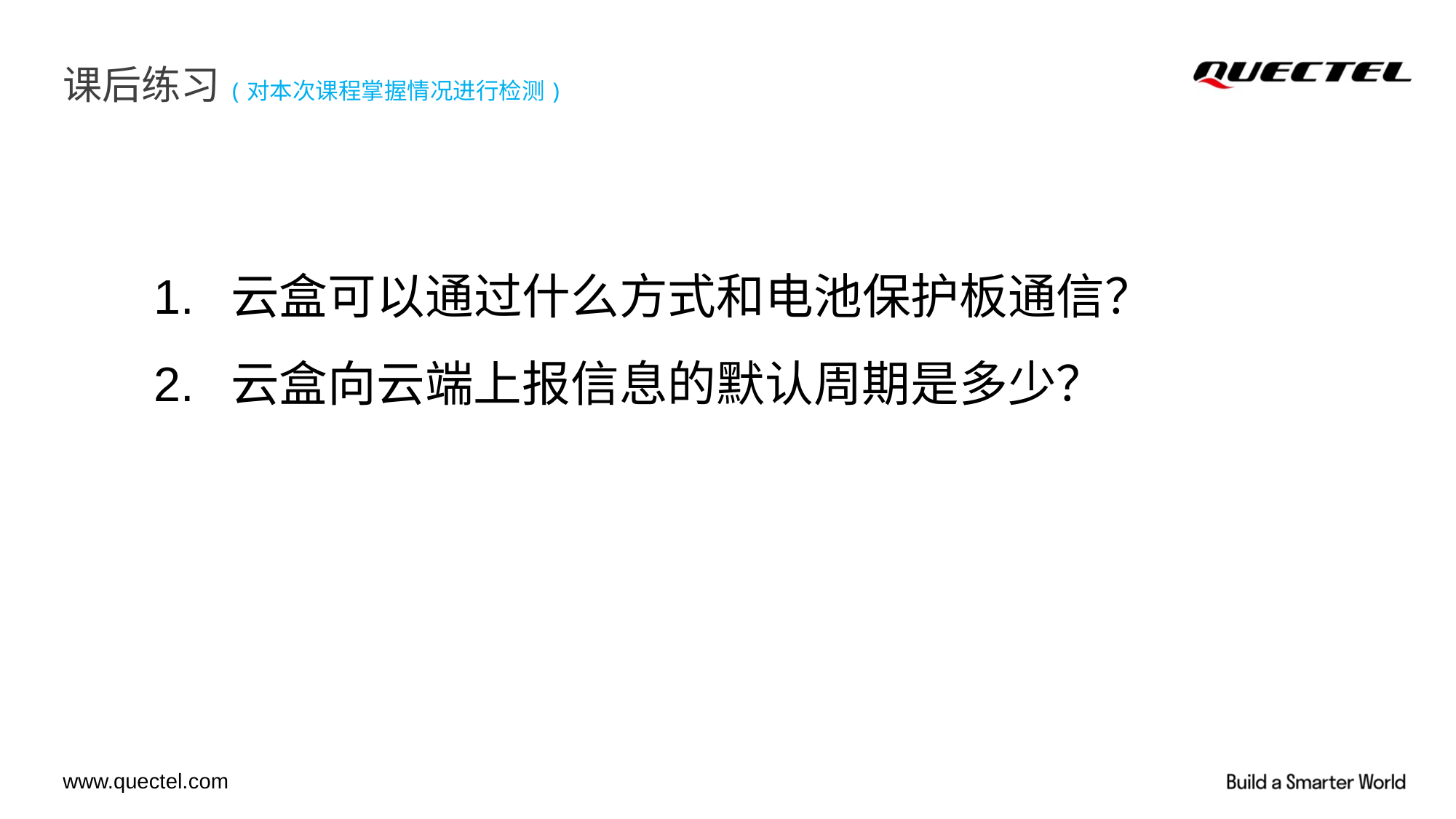

# 课后练习(对本次课程掌握情况进行检测)
 云盒可以通过什么方式和电池保护板通信？
 云盒向云端上报信息的默认周期是多少？